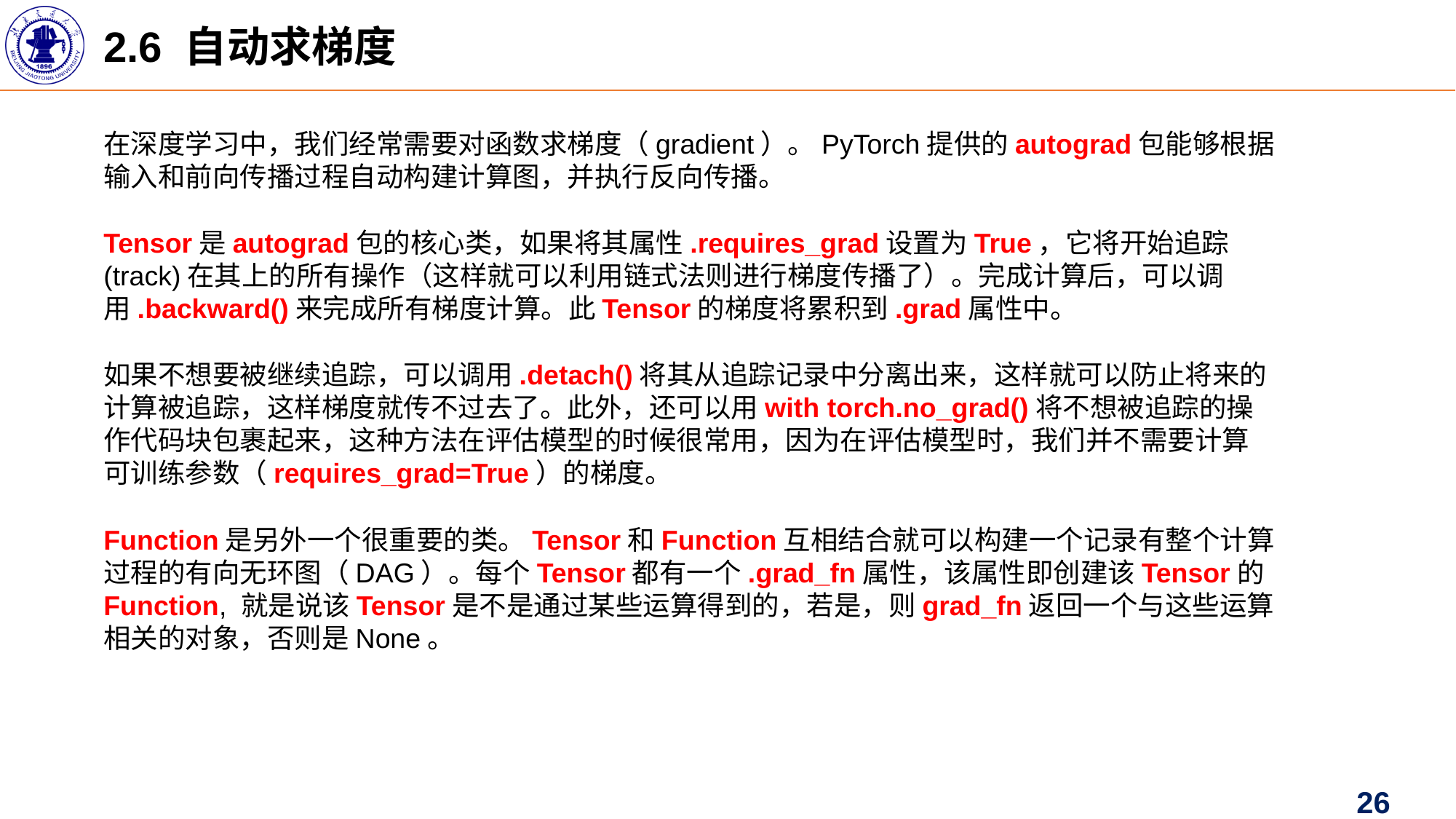

2.6 自动求梯度
在深度学习中，我们经常需要对函数求梯度（gradient）。PyTorch提供的autograd包能够根据输入和前向传播过程自动构建计算图，并执行反向传播。
Tensor是autograd包的核心类，如果将其属性.requires_grad设置为True，它将开始追踪(track)在其上的所有操作（这样就可以利用链式法则进行梯度传播了）。完成计算后，可以调用.backward()来完成所有梯度计算。此Tensor的梯度将累积到.grad属性中。
如果不想要被继续追踪，可以调用.detach()将其从追踪记录中分离出来，这样就可以防止将来的计算被追踪，这样梯度就传不过去了。此外，还可以用with torch.no_grad()将不想被追踪的操作代码块包裹起来，这种方法在评估模型的时候很常用，因为在评估模型时，我们并不需要计算可训练参数（requires_grad=True）的梯度。
Function是另外一个很重要的类。Tensor和Function互相结合就可以构建一个记录有整个计算过程的有向无环图（DAG）。每个Tensor都有一个.grad_fn属性，该属性即创建该Tensor的Function, 就是说该Tensor是不是通过某些运算得到的，若是，则grad_fn返回一个与这些运算相关的对象，否则是None。